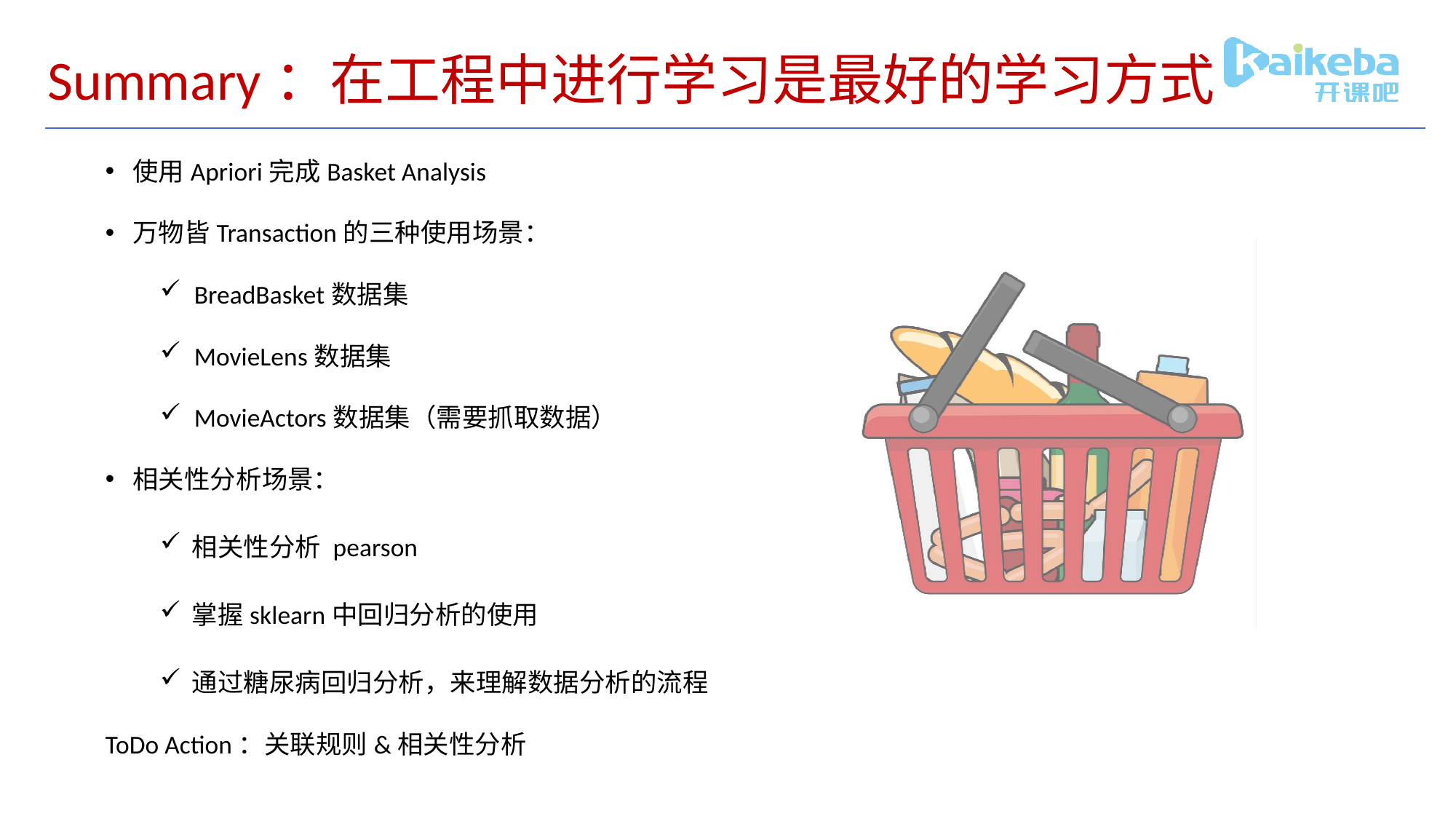

# Summary：在工程中进行学习是最好的学习方式
使用Apriori完成Basket Analysis
万物皆Transaction的三种使用场景：
BreadBasket数据集
MovieLens数据集
MovieActors数据集（需要抓取数据）
相关性分析场景：
相关性分析 pearson
掌握sklearn中回归分析的使用
通过糖尿病回归分析，来理解数据分析的流程
ToDo Action：关联规则&相关性分析